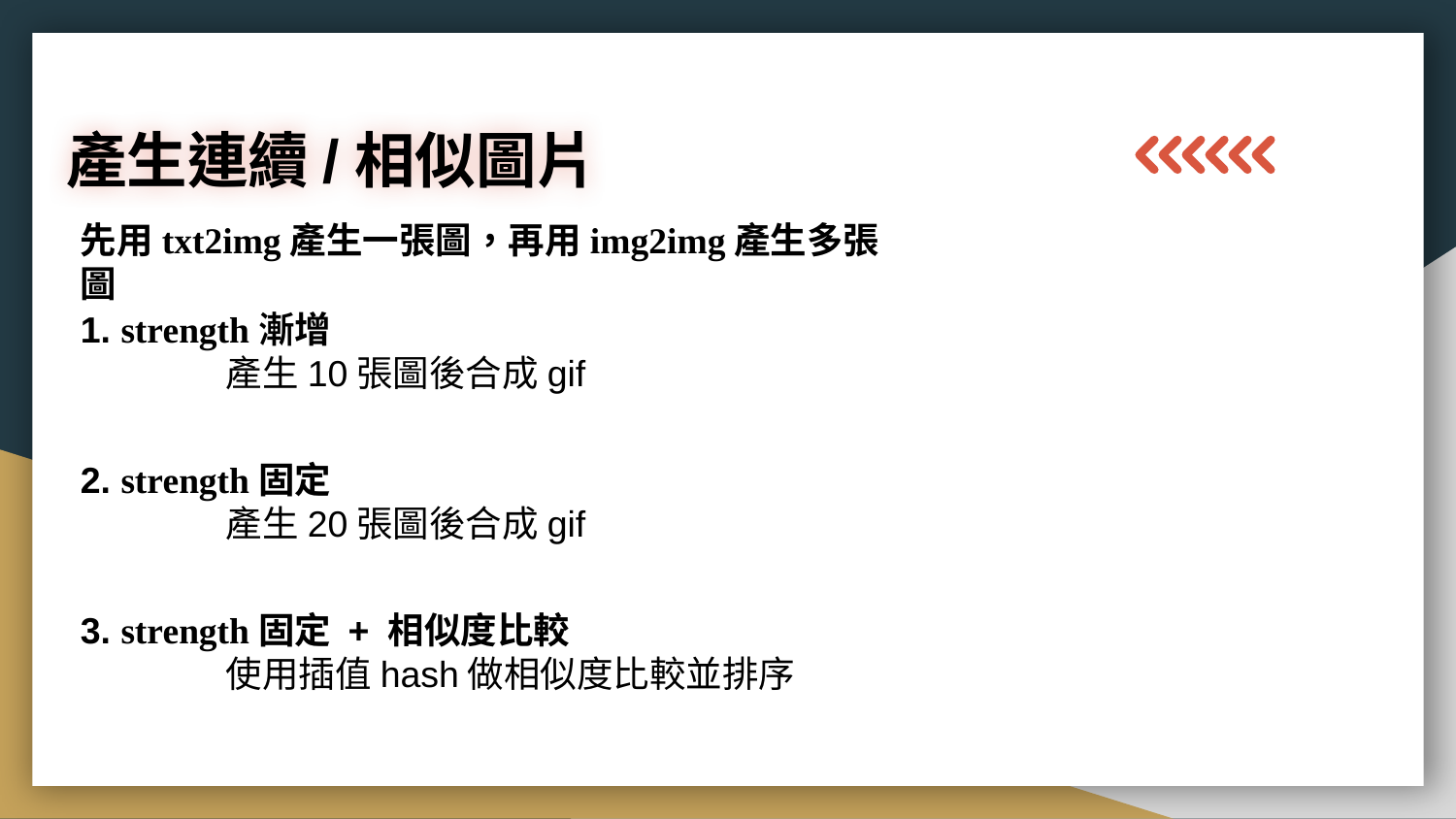

# 產生連續/相似圖片

先用txt2img產生一張圖，再用img2img產生多張圖
1. strength漸增
	產生10張圖後合成gif

2. strength固定
	產生20張圖後合成gif

3. strength固定 + 相似度比較
	使用插值hash做相似度比較並排序